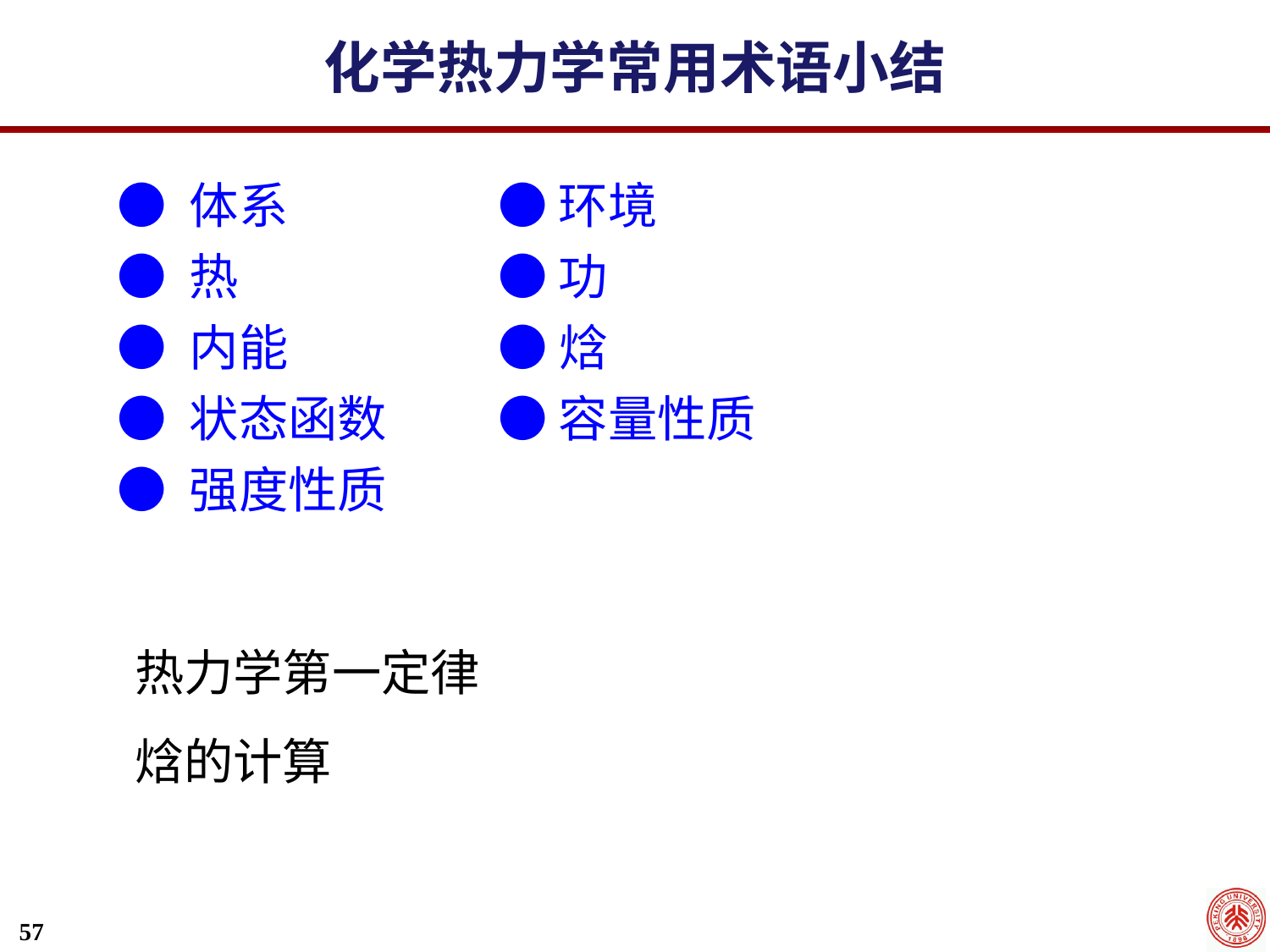

化学热力学常用术语小结

● 体系 		● 环境
● 热			● 功
● 内能		● 焓
● 状态函数	● 容量性质
● 强度性质
热力学第一定律
焓的计算
57